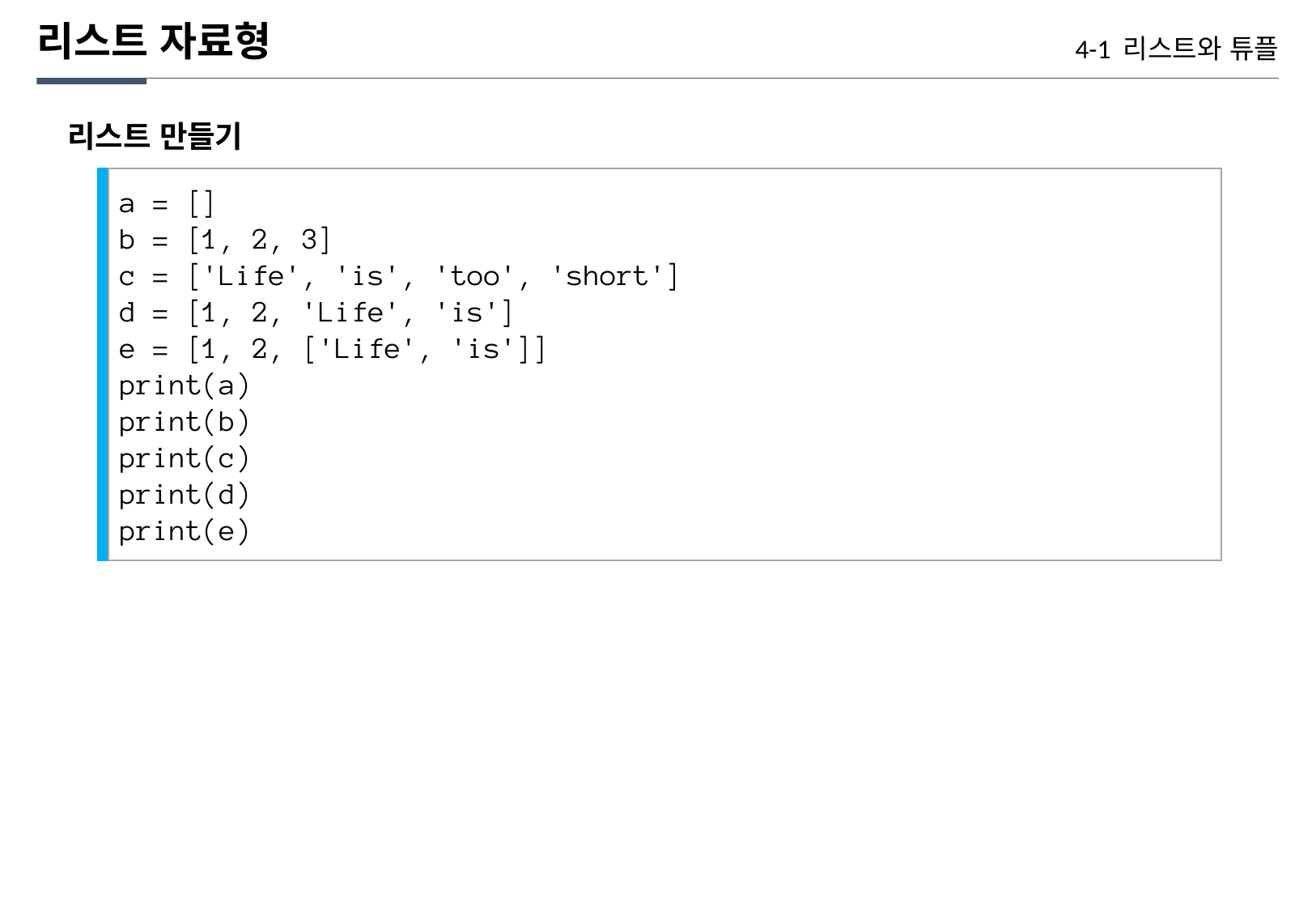

리스트 자료형
4-1 리스트와 튜플
리스트 만들기

a = []
b = [1, 2, 3]
c = ['Life', 'is', 'too', 'short']
d = [1, 2, 'Life', 'is']
e = [1, 2, ['Life', 'is']]
print(a)
print(b)
print(c)
print(d)
print(e)